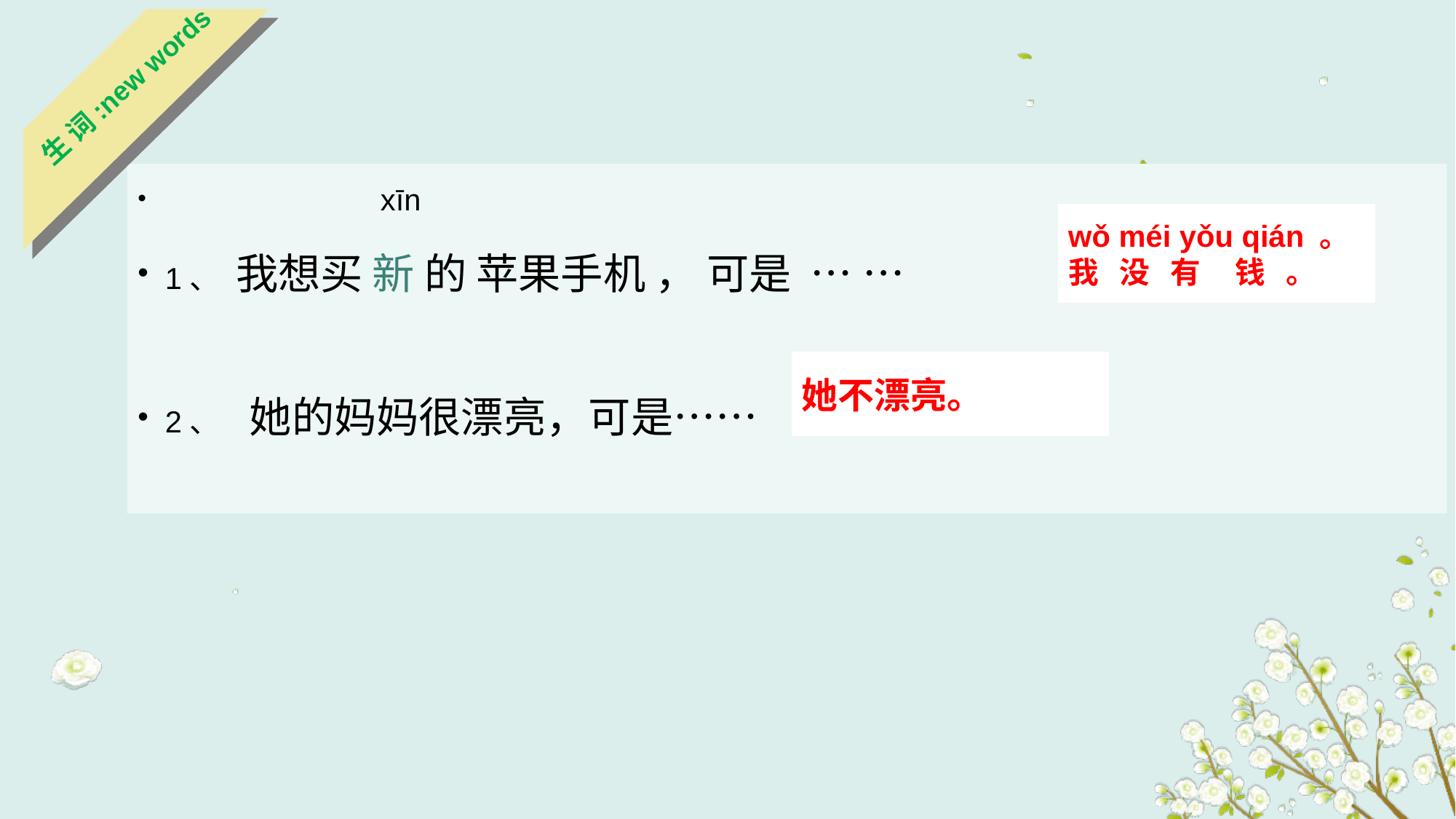

生 词:new words
                                xīn
1、  我想买 新 的 苹果手机 ， 可是  … …

2、    她的妈妈很漂亮，可是……

wǒ méi yǒu qián 。
我   没   有     钱   。
她不漂亮。